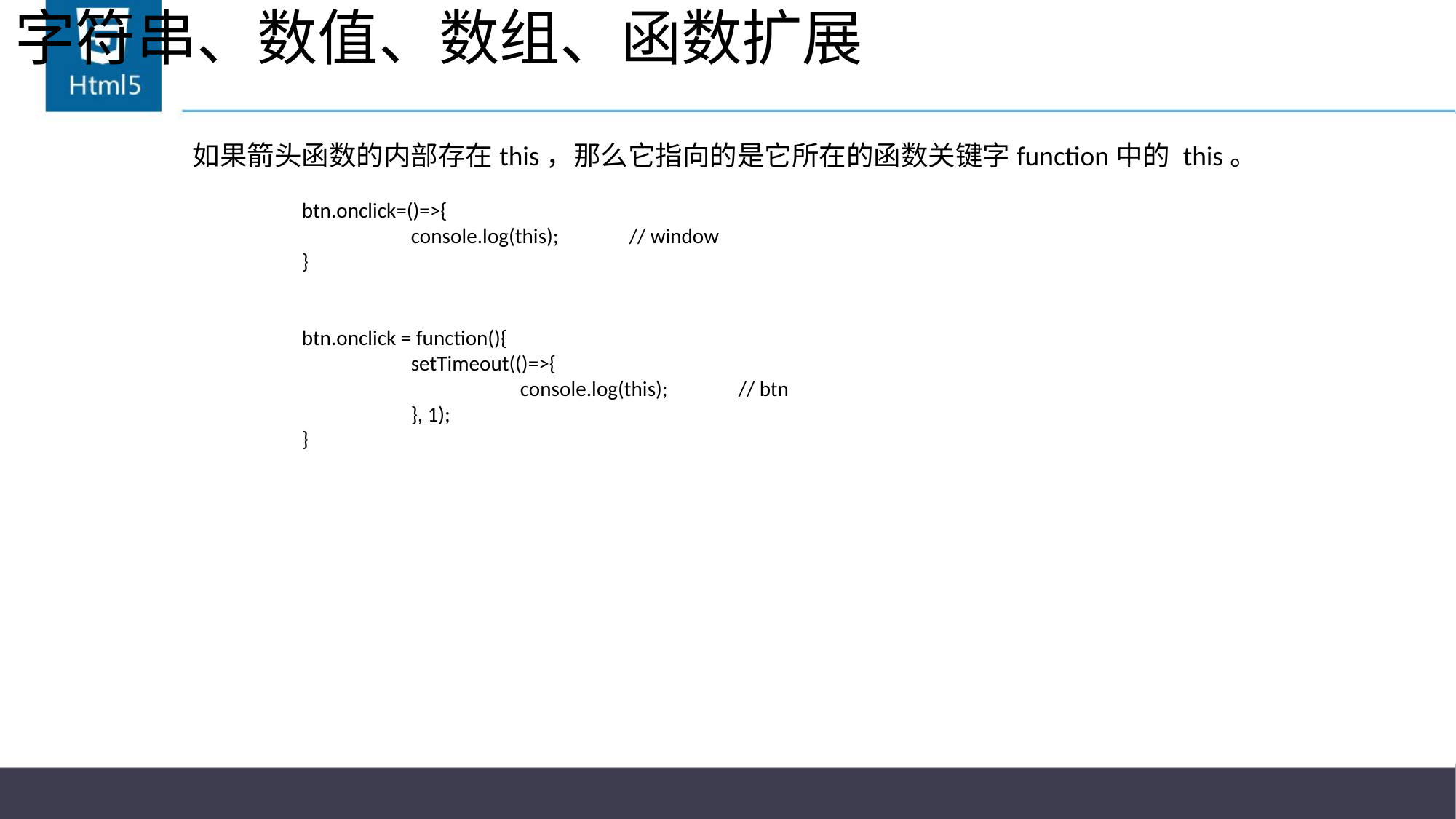

# 字符串、数值、数组、函数扩展
如果箭头函数的内部存在this，那么它指向的是它所在的函数关键字function中的 this。

	btn.onclick=()=>{
		console.log(this);	// window
	}

	btn.onclick = function(){
		setTimeout(()=>{
			console.log(this);	// btn
		}, 1);
	}